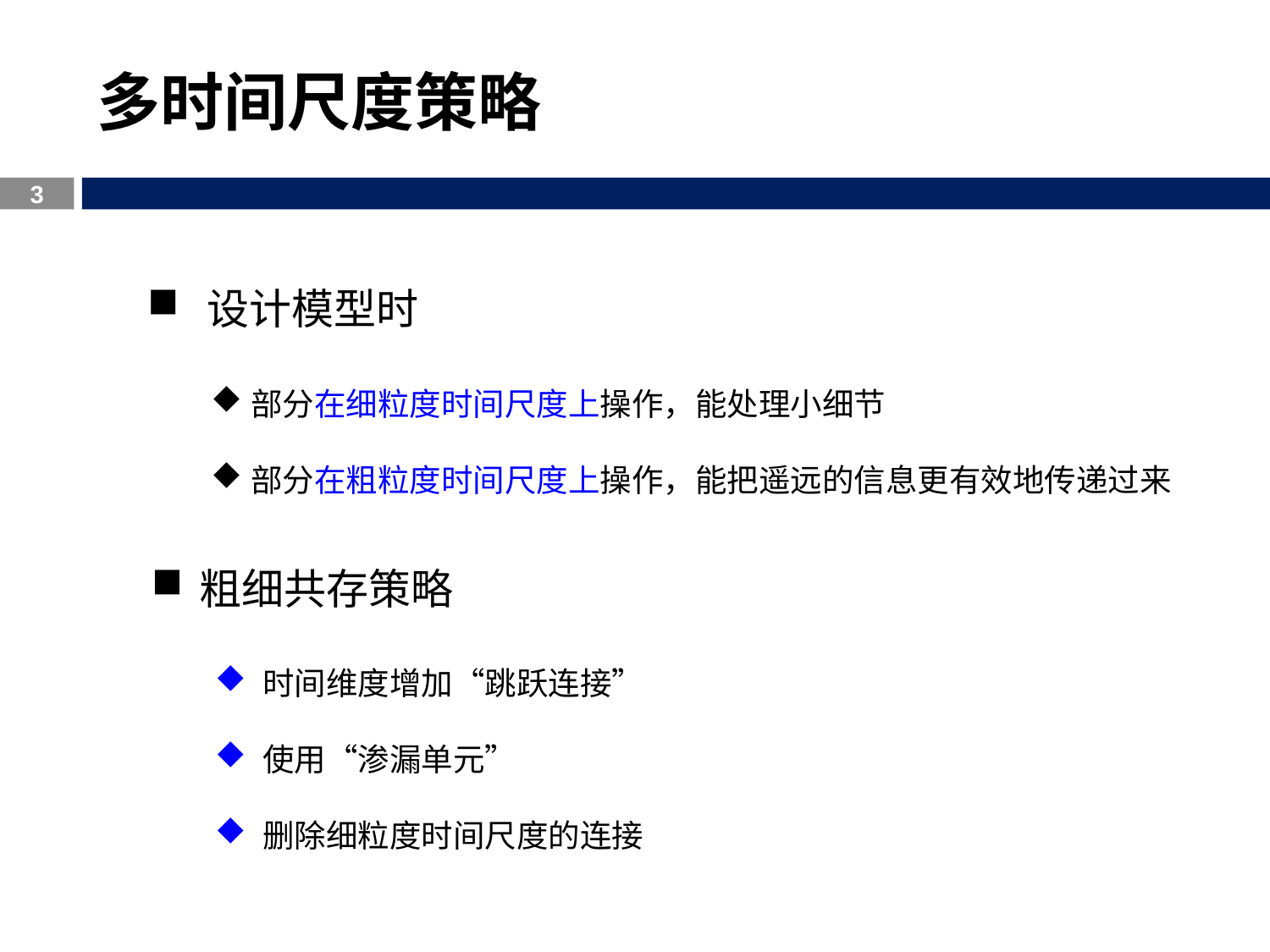

多时间尺度策略
3
 设计模型时

部分在细粒度时间尺度上操作，能处理小细节

部分在粗粒度时间尺度上操作，能把遥远的信息更有效地传递过来
粗细共存策略

时间维度增加“跳跃连接”

使用“渗漏单元”

删除细粒度时间尺度的连接